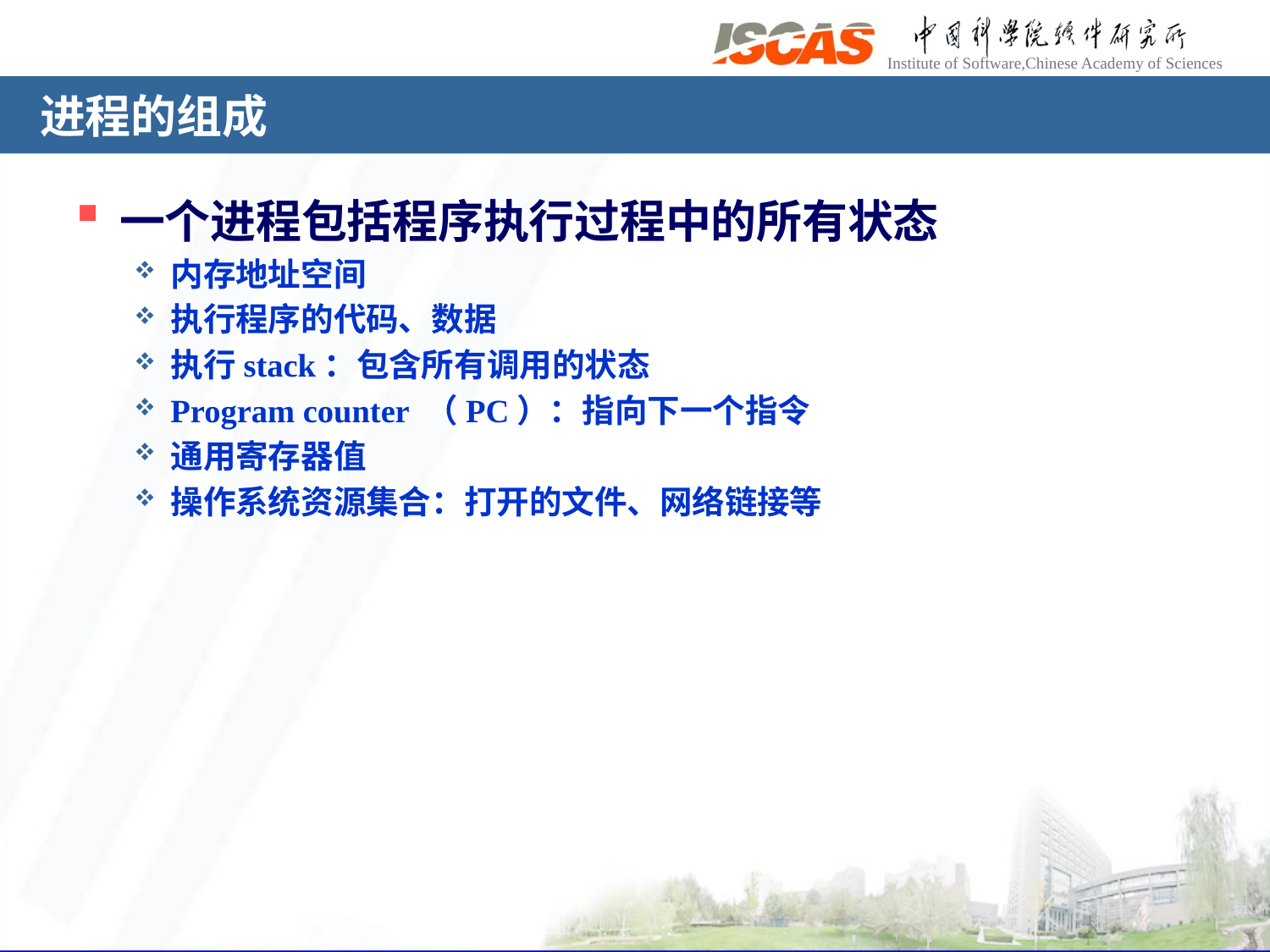

# 进程的组成
一个进程包括程序执行过程中的所有状态
内存地址空间
执行程序的代码、数据
执行stack：包含所有调用的状态
Program counter （PC）：指向下一个指令
通用寄存器值
操作系统资源集合：打开的文件、网络链接等